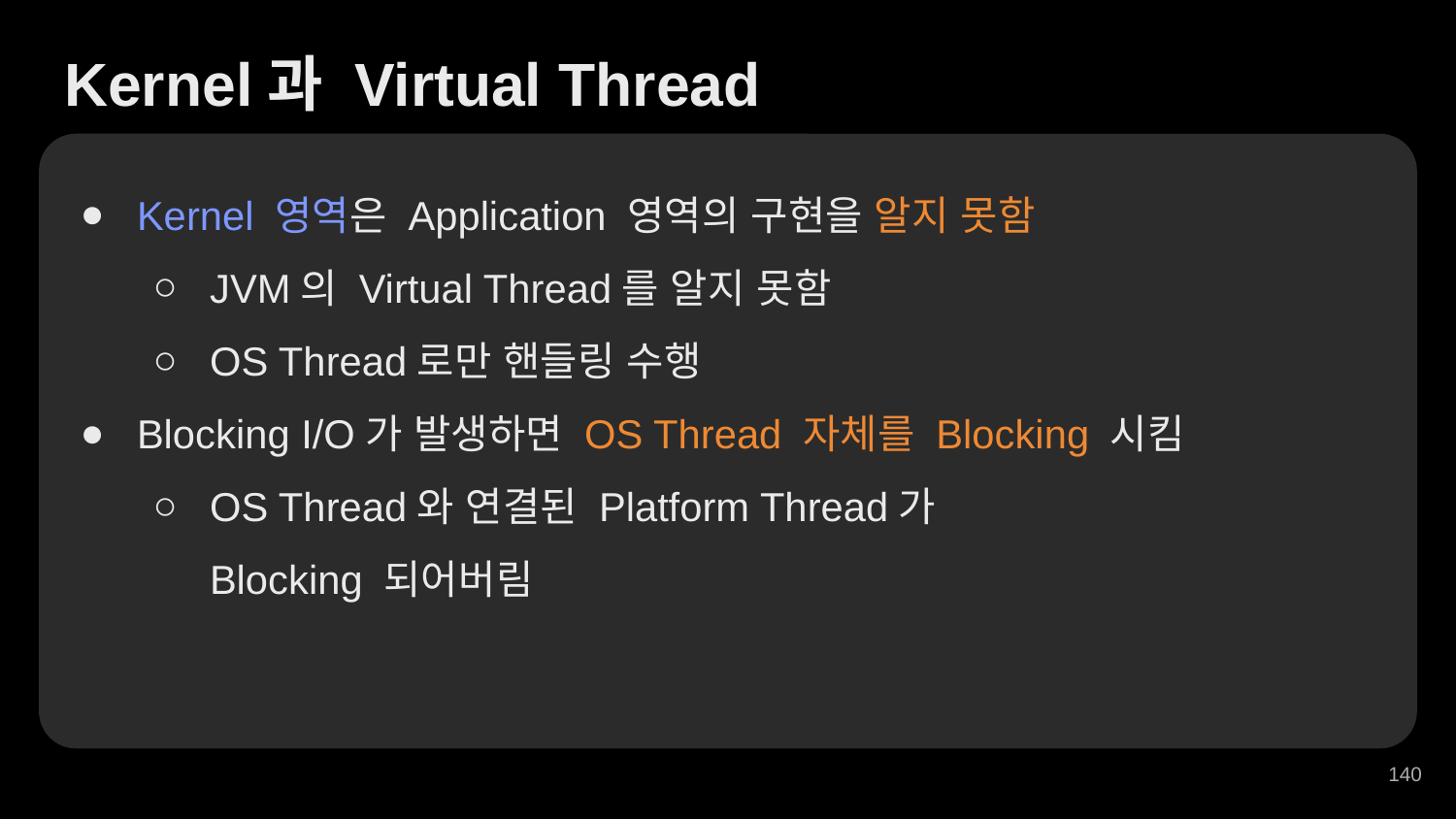

Kernel과 Virtual Thread

Kernel 영역은 Application 영역의 구현을 알지 못함
JVM의 Virtual Thread를 알지 못함
OS Thread로만 핸들링 수행
Blocking I/O가 발생하면 OS Thread 자체를 Blocking 시킴
OS Thread와 연결된 Platform Thread가
Blocking 되어버림

140